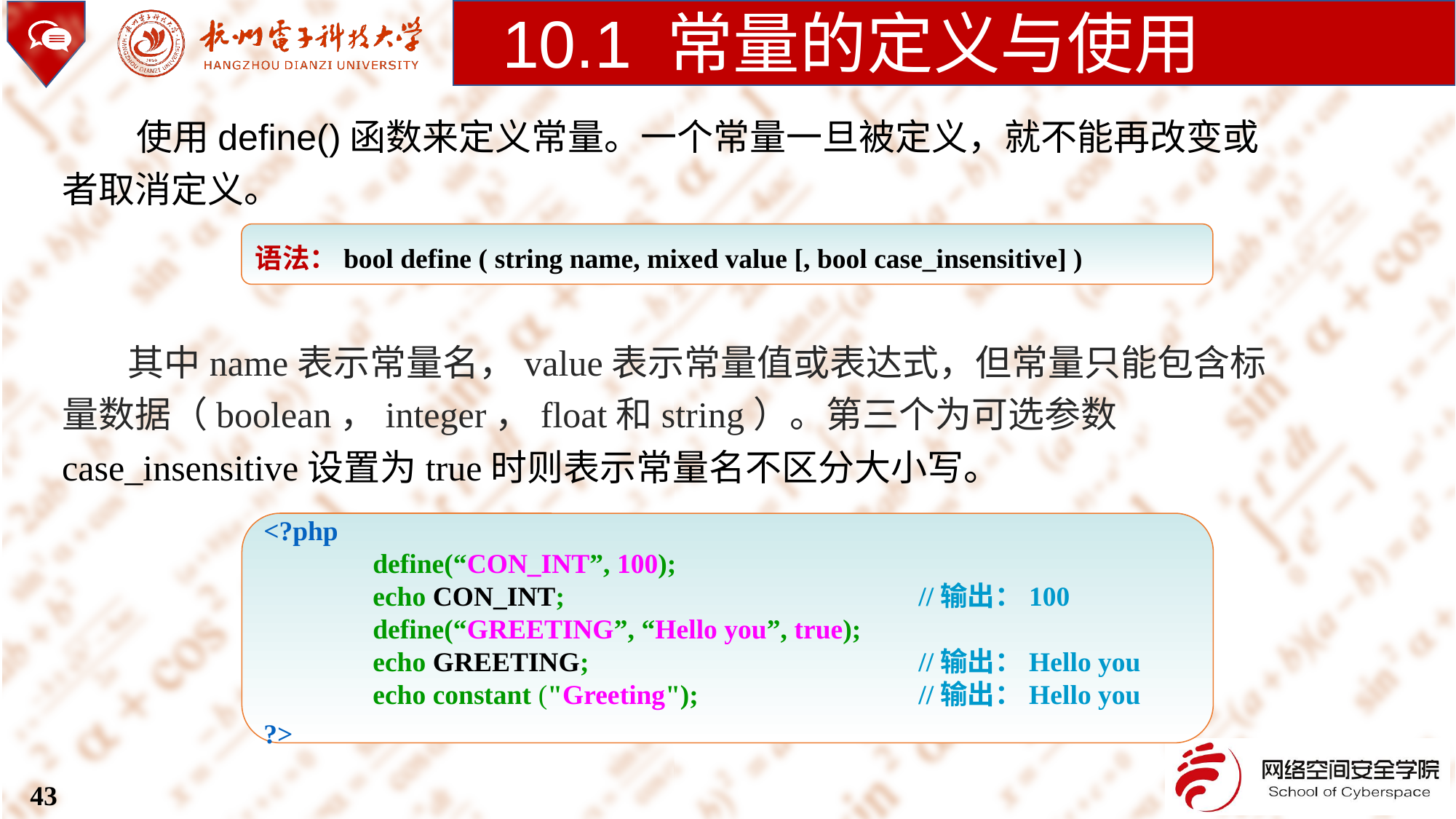

10.1 常量的定义与使用
        使用define()函数来定义常量。一个常量一旦被定义，就不能再改变或者取消定义。
语法：bool define ( string name, mixed value [, bool case_insensitive] )
       其中name表示常量名，value表示常量值或表达式，但常量只能包含标量数据（boolean，integer，float和string）。第三个为可选参数case_insensitive设置为true时则表示常量名不区分大小写。
<?php
	define(“CON_INT”, 100);
	echo CON_INT;				//输出：100
	define(“GREETING”, “Hello you”, true);
	echo GREETING;				//输出：Hello you
	echo constant ("Greeting");			//输出：Hello you
?>
43